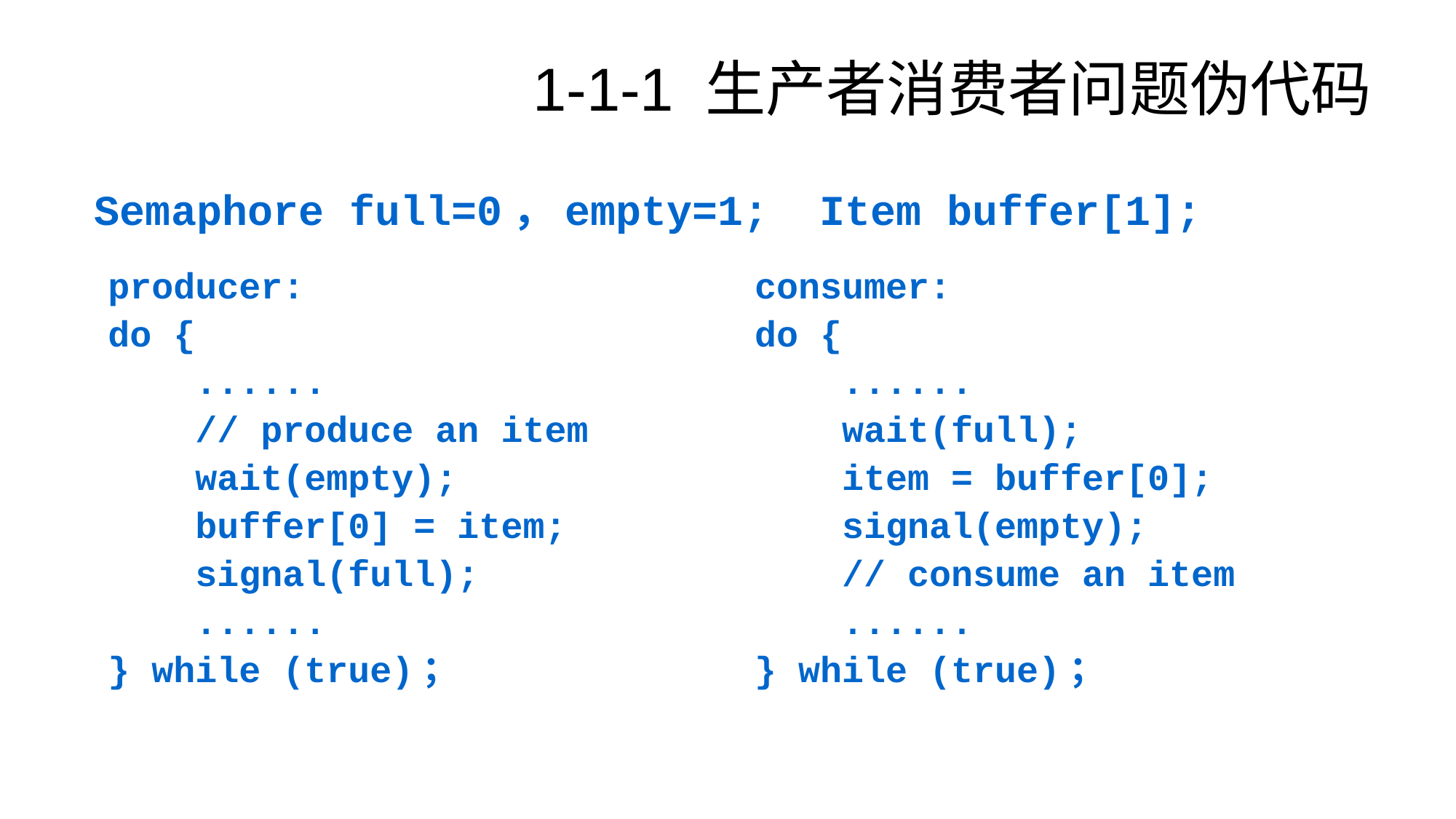

# 1-1-1 生产者消费者问题伪代码
Semaphore full=0，empty=1;  Item buffer[1];
producer:
do {
    ......
    // produce an item
    wait(empty);
    buffer[0] = item;
    signal(full);
    ......
} while (true)；
consumer:
do {
    ......
    wait(full);
    item = buffer[0];
    signal(empty);
    // consume an item
    ......
} while (true)；